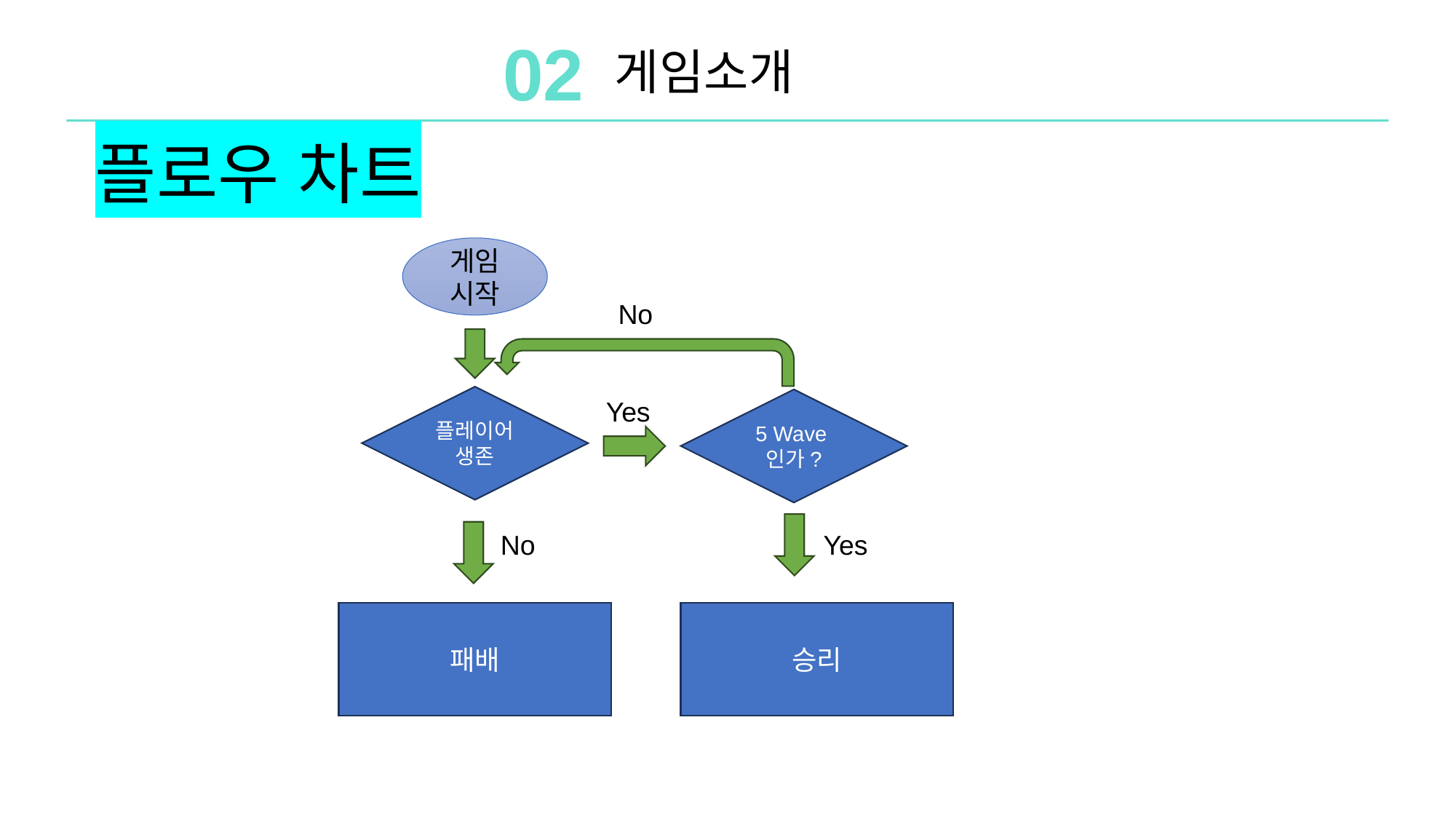

02
게임소개

플로우 차트
게임 시작
No

플레이어 생존
Yes
5 Wave인가?

No
Yes
패배
승리